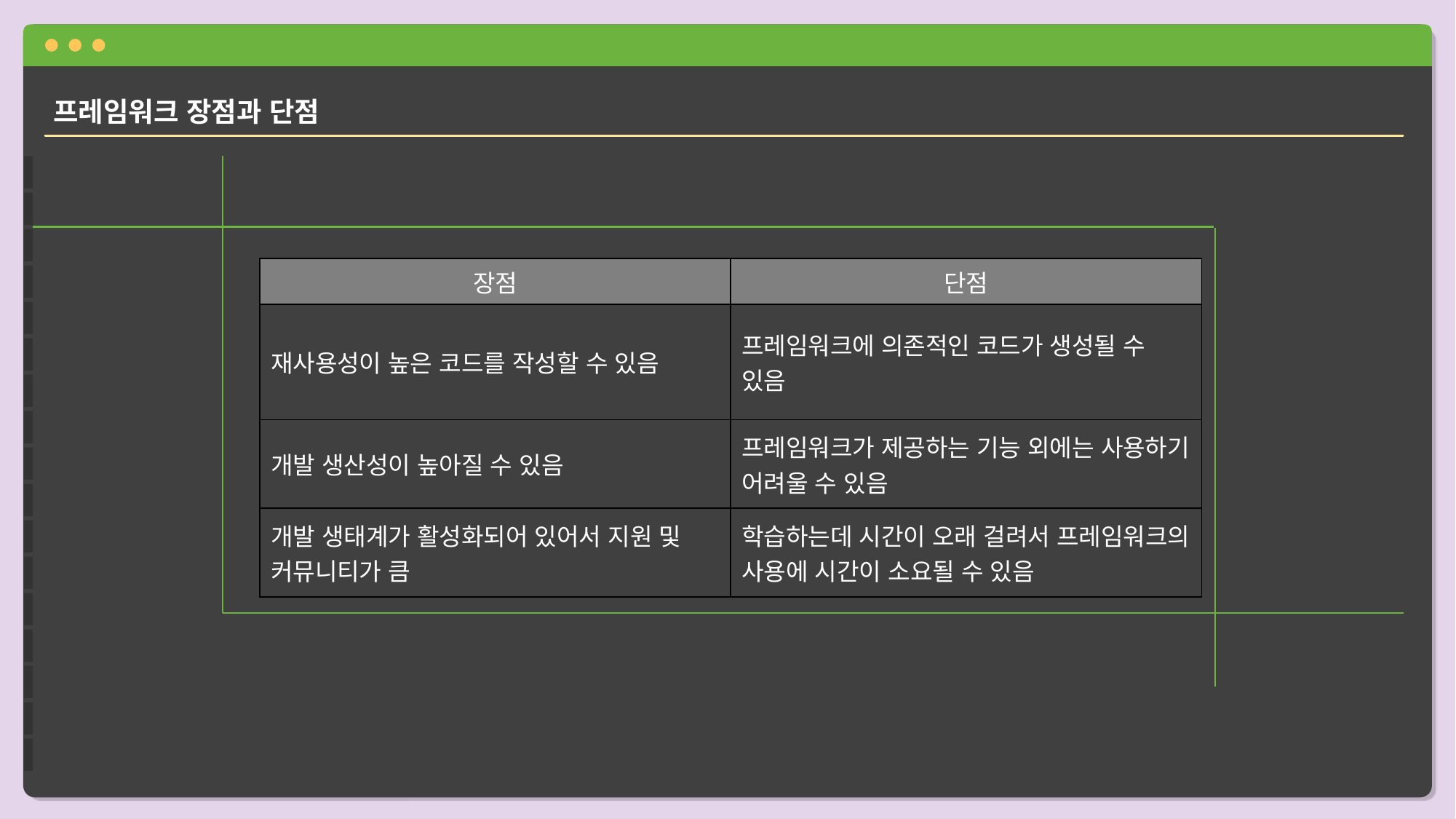

프레임워크 장점과 단점

| 장점 | 단점 |
| --- | --- |
| 재사용성이 높은 코드를 작성할 수 있음 | 프레임워크에 의존적인 코드가 생성될 수 있음 |
| 개발 생산성이 높아질 수 있음 | 프레임워크가 제공하는 기능 외에는 사용하기 어려울 수 있음 |
| 개발 생태계가 활성화되어 있어서 지원 및 커뮤니티가 큼 | 학습하는데 시간이 오래 걸려서 프레임워크의 사용에 시간이 소요될 수 있음 |